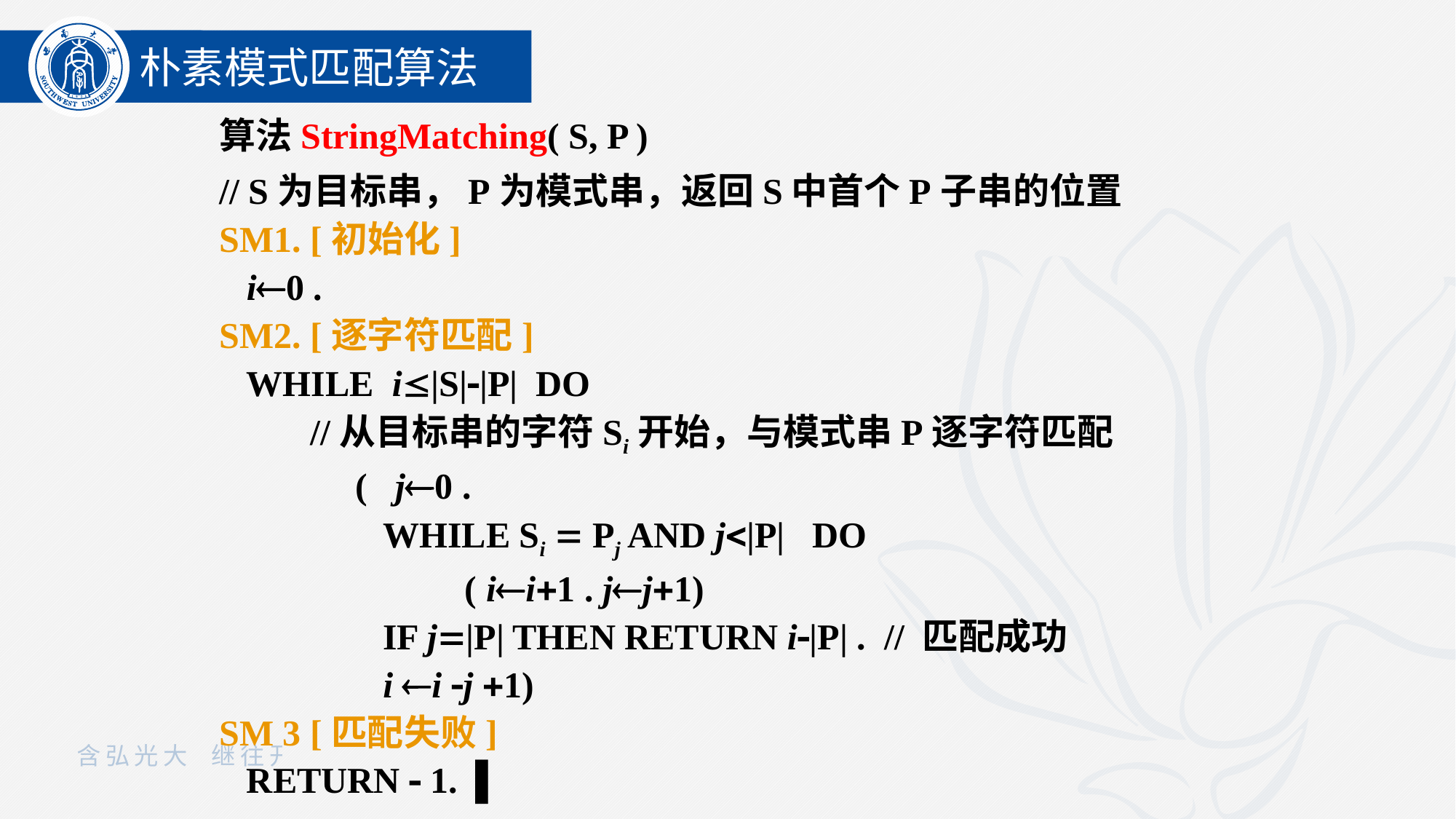

朴素模式匹配算法
算法StringMatching( S, P )
// S为目标串，P为模式串，返回S中首个P子串的位置
SM1. [初始化]
	i←0 .
SM2. [逐字符匹配]
	WHILE  i≤|S|−|P|  DO
          //从目标串的字符Si开始，与模式串P逐字符匹配
		(   j←0 .
		   WHILE Si = Pj AND j<|P|   DO
			( i←i+1 . j←j+1)
		   IF j=|P| THEN RETURN i−|P| .  // 匹配成功
		   i ←i −j +1)
SM 3 [匹配失败]
	RETURN − 1.  ▌